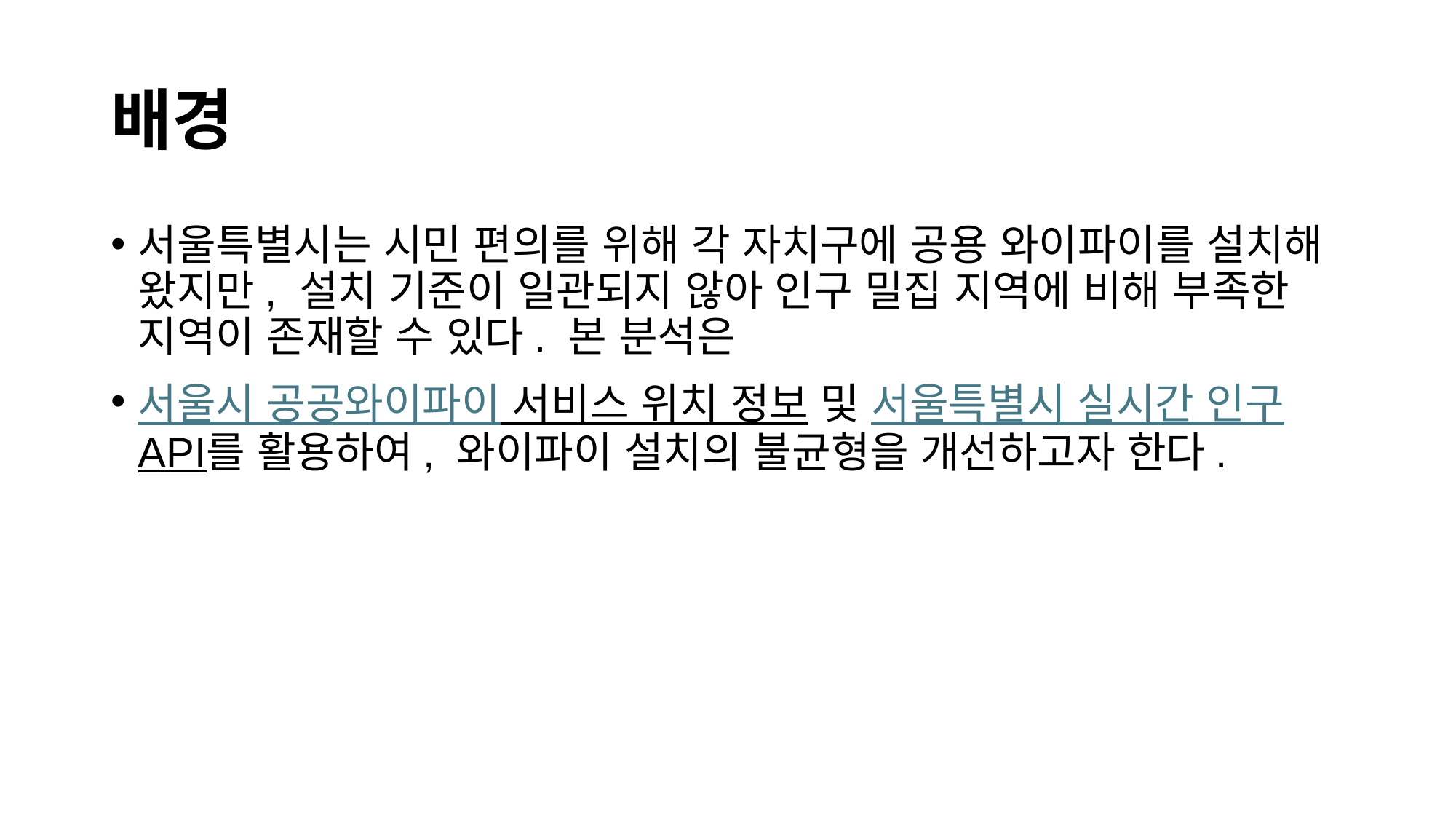

# 배경
서울특별시는 시민 편의를 위해 각 자치구에 공용 와이파이를 설치해 왔지만, 설치 기준이 일관되지 않아 인구 밀집 지역에 비해 부족한 지역이 존재할 수 있다. 본 분석은
서울시 공공와이파이 서비스 위치 정보 및 서울특별시 실시간 인구API를 활용하여, 와이파이 설치의 불균형을 개선하고자 한다.